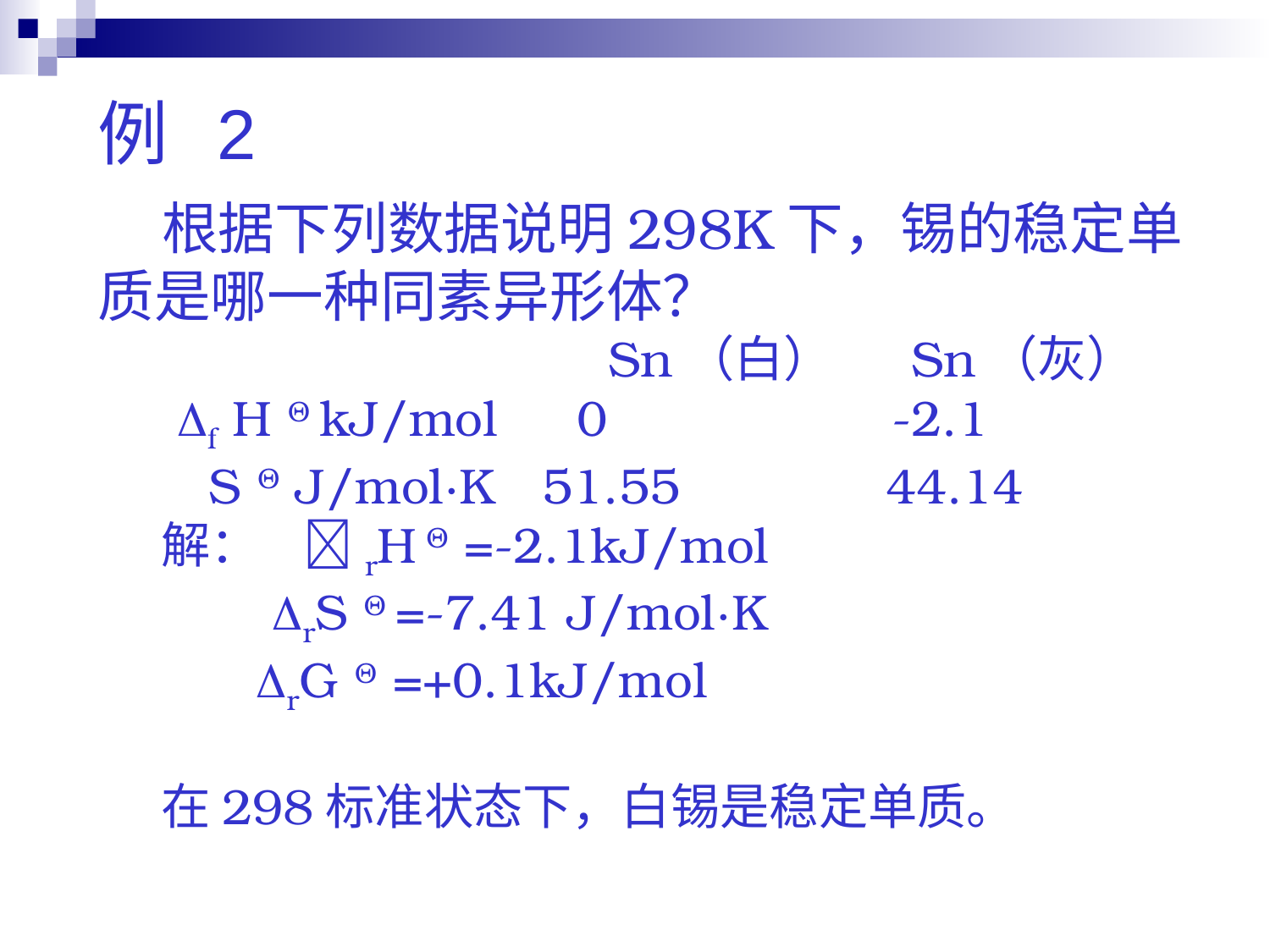

例  2
    根据下列数据说明298K下，锡的稳定单质是哪一种同素异形体？
                                 Sn（白）      Sn（灰）
 Δf H Θ kJ/mol     0                  -2.1
   S Θ J/mol·K   51.55             44.14
解：    ΔrH Θ =-2.1kJ/mol
       ΔrS Θ =-7.41 J/mol·K
      ΔrG Θ =+0.1kJ/mol

在298标准状态下，白锡是稳定单质。